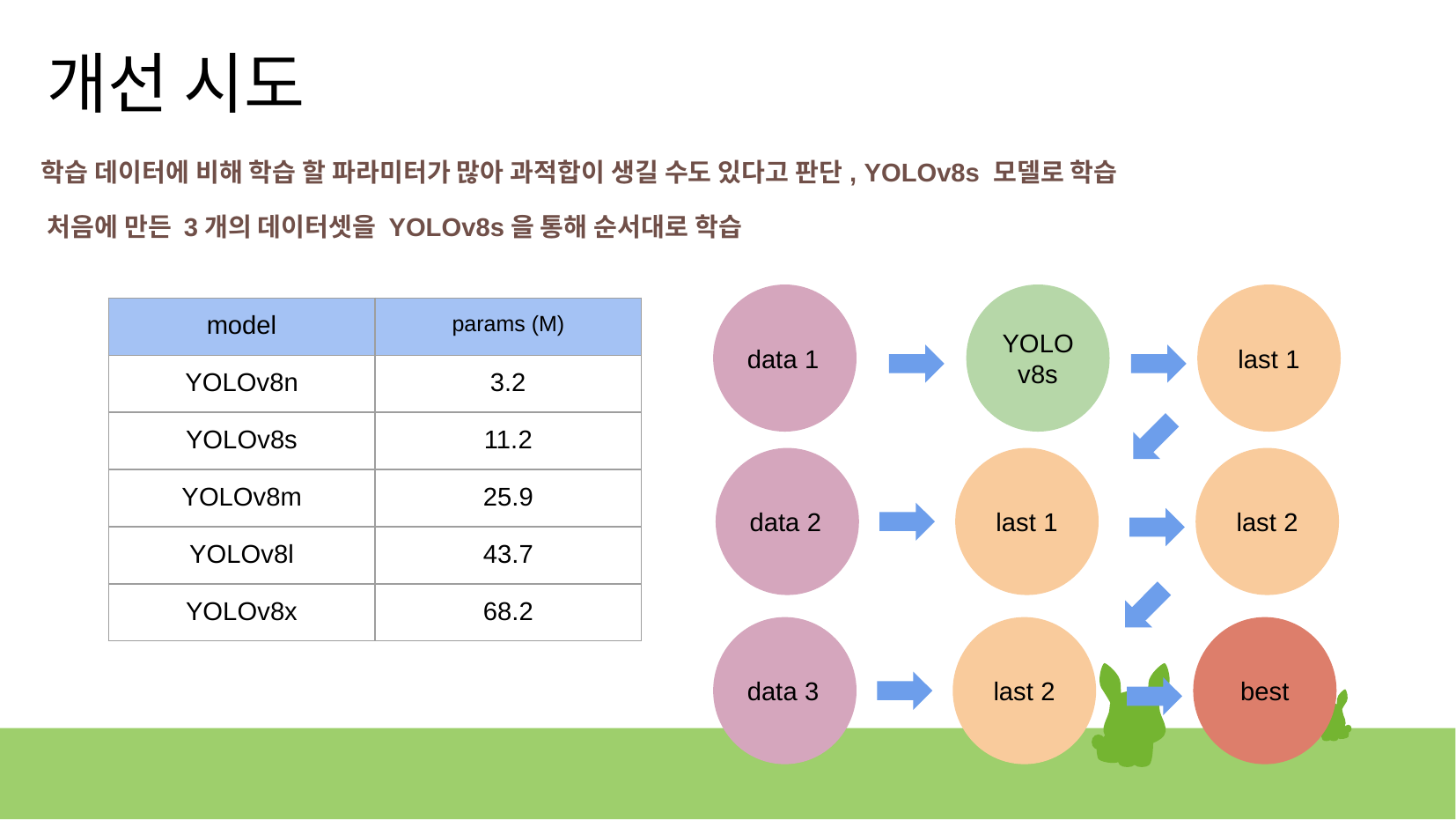

개선 시도
학습 데이터에 비해 학습 할 파라미터가 많아 과적합이 생길 수도 있다고 판단, YOLOv8s 모델로 학습
처음에 만든 3개의 데이터셋을 YOLOv8s을 통해 순서대로 학습
data 1
YOLOv8s
last 1
| model | params (M) |
| --- | --- |
| YOLOv8n | 3.2 |
| YOLOv8s | 11.2 |
| YOLOv8m | 25.9 |
| YOLOv8l | 43.7 |
| YOLOv8x | 68.2 |

data 2
last 1
last 2

data 3
last 2
best